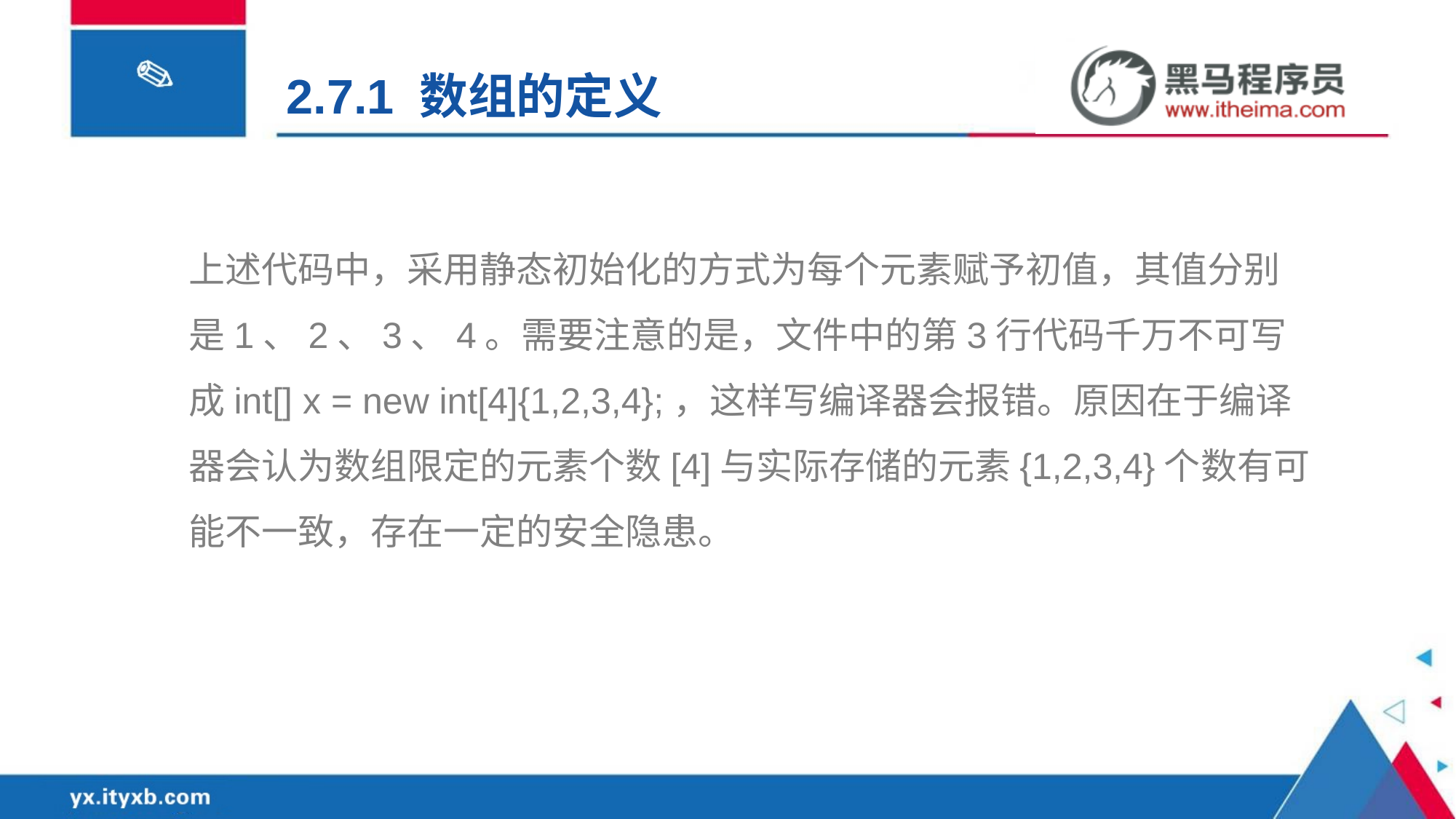

2.7.1 数组的定义

上述代码中，采用静态初始化的方式为每个元素赋予初值，其值分别是1、2、3、4。需要注意的是，文件中的第3行代码千万不可写成int[] x = new int[4]{1,2,3,4};，这样写编译器会报错。原因在于编译器会认为数组限定的元素个数[4]与实际存储的元素{1,2,3,4}个数有可能不一致，存在一定的安全隐患。